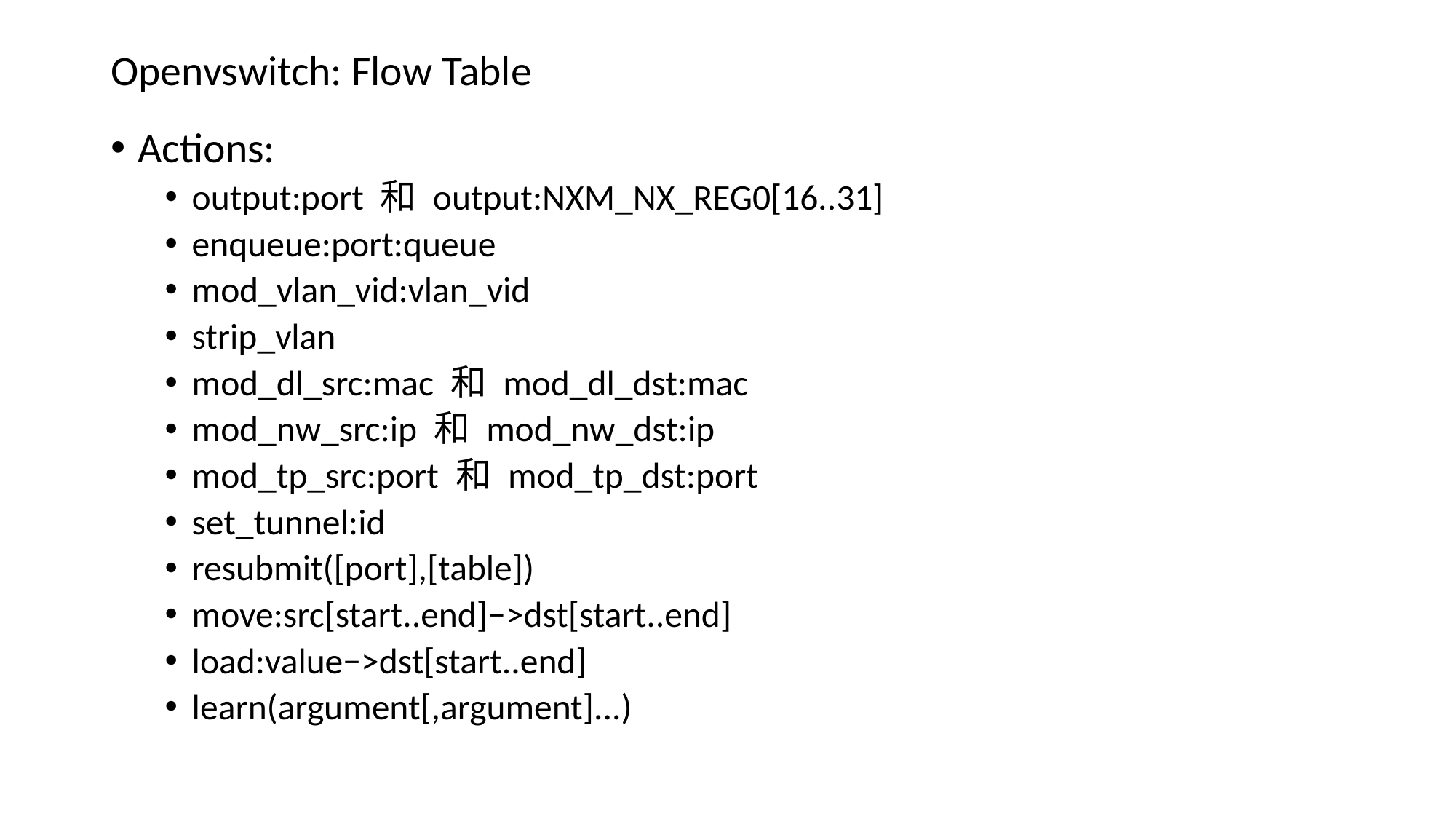

# Openvswitch: Flow Table
Actions:
output:port 和 output:NXM_NX_REG0[16..31]
enqueue:port:queue
mod_vlan_vid:vlan_vid
strip_vlan
mod_dl_src:mac 和 mod_dl_dst:mac
mod_nw_src:ip 和 mod_nw_dst:ip
mod_tp_src:port 和 mod_tp_dst:port
set_tunnel:id
resubmit([port],[table])
move:src[start..end]−>dst[start..end]
load:value−>dst[start..end]
learn(argument[,argument]...)